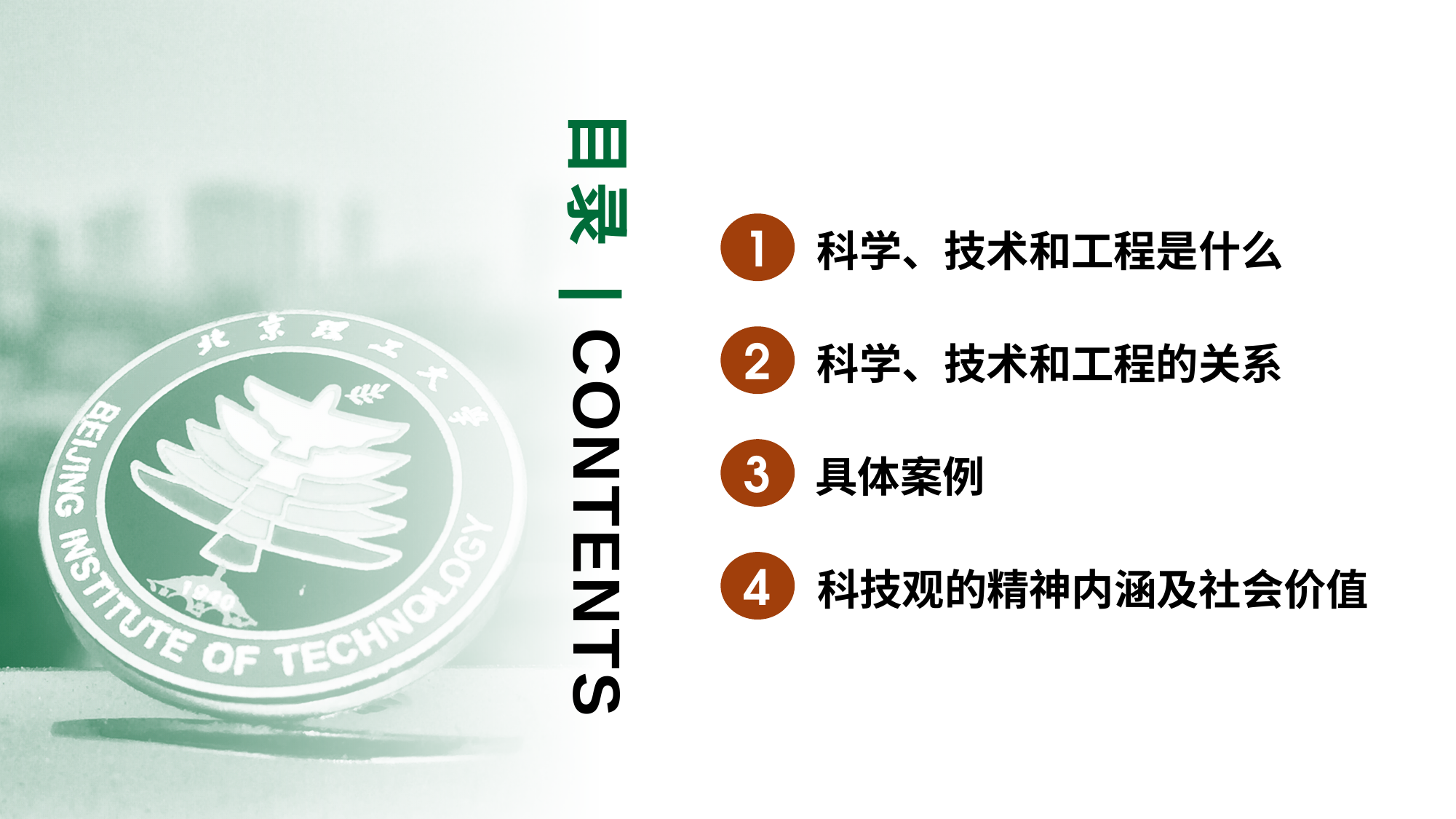

目录 | CONTENTS
1
科学、技术和工程是什么
2
科学、技术和工程的关系
3
具体案例
4
科技观的精神内涵及社会价值